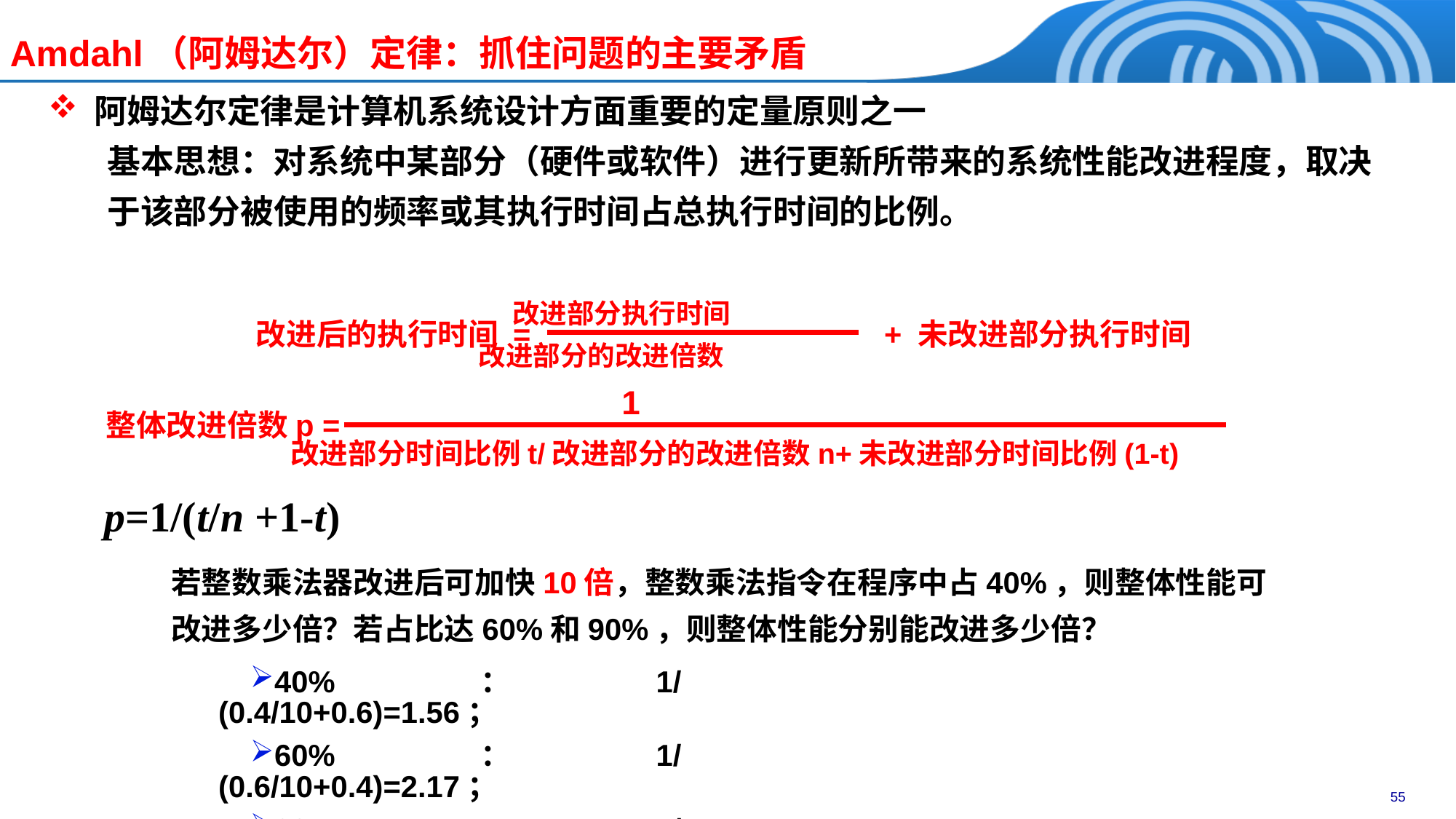

Amdahl（阿姆达尔）定律：抓住问题的主要矛盾
 阿姆达尔定律是计算机系统设计方面重要的定量原则之一
基本思想：对系统中某部分（硬件或软件）进行更新所带来的系统性能改进程度，取决于该部分被使用的频率或其执行时间占总执行时间的比例。

                                                    改进部分执行时间
                                                           改进部分的改进倍数
                                                           1
                       改进部分时间比例t/改进部分的改进倍数n+未改进部分时间比例(1-t)
改进后的执行时间 =
+ 未改进部分执行时间
整体改进倍数p =
p=1/(t/n +1-t)
若整数乘法器改进后可加快10倍，整数乘法指令在程序中占40%，则整体性能可改进多少倍？若占比达60%和90%，则整体性能分别能改进多少倍？
40%：1/(0.4/10+0.6)=1.56；
60%：1/(0.6/10+0.4)=2.17；
90%：1/(0.9/10+0.1)=5.26。